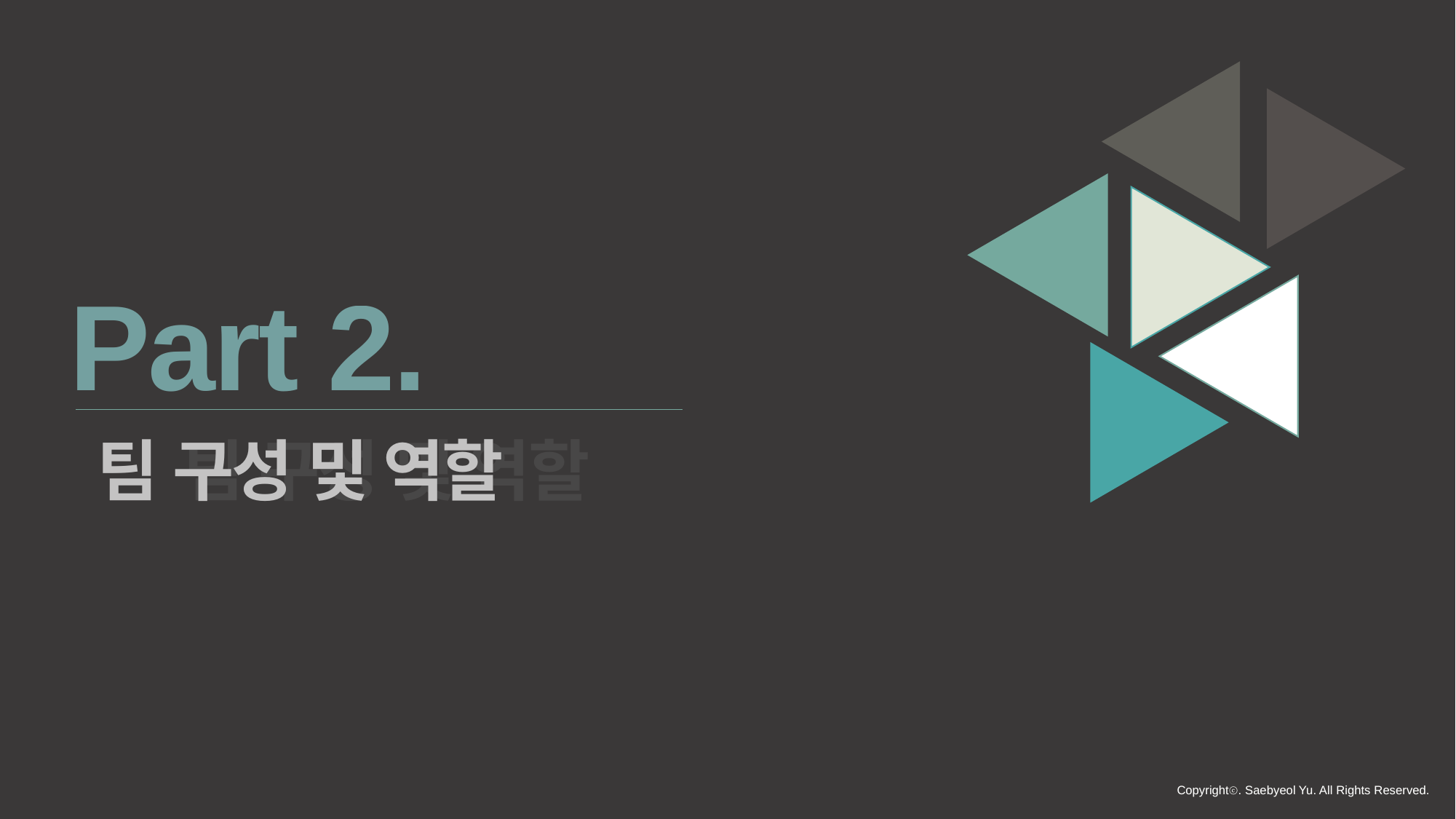

Part 2.
팀 구성 및 역할
팀 구성 및 역할
Copyrightⓒ. Saebyeol Yu. All Rights Reserved.